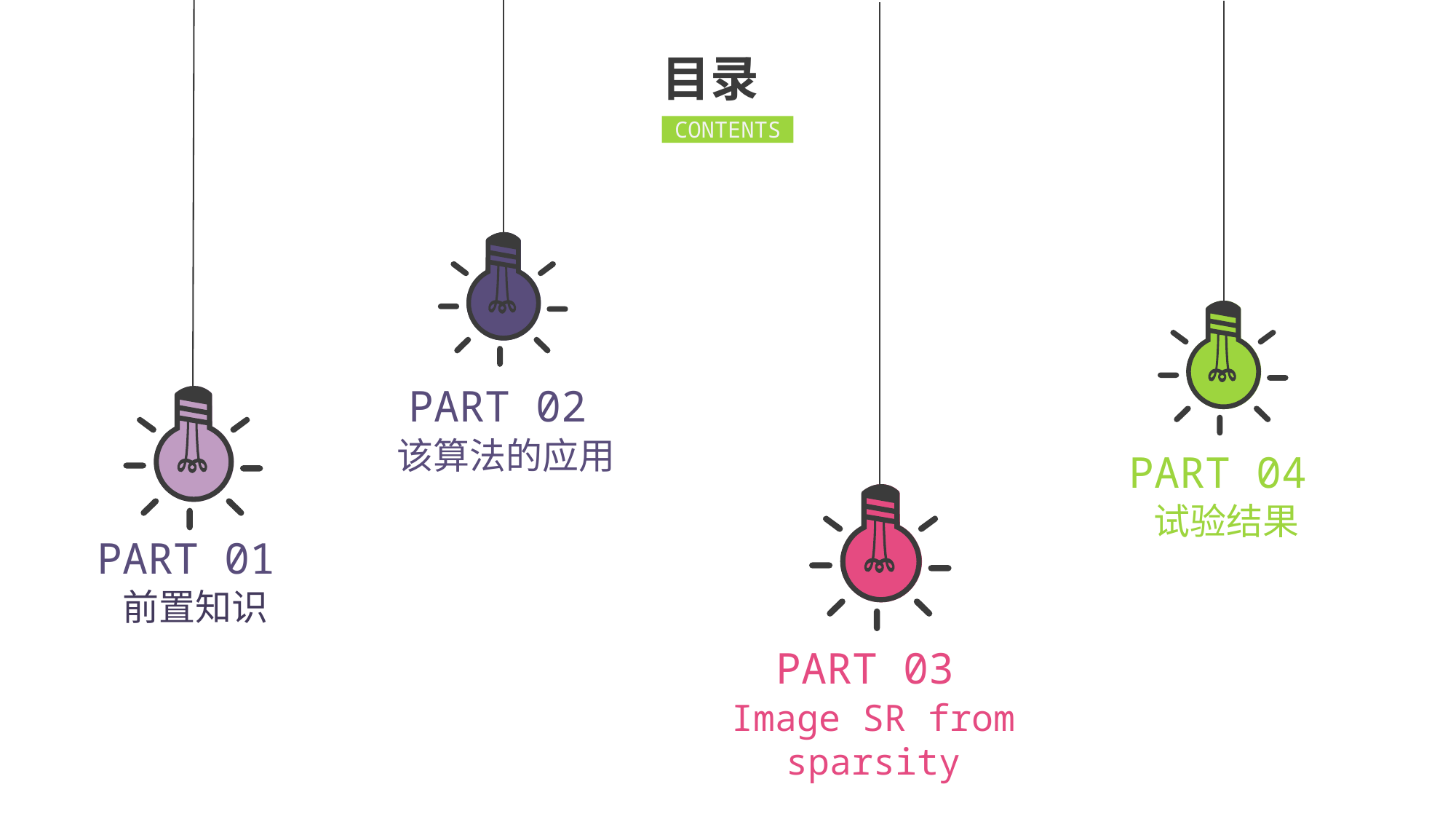

目录
CONTENTS
PART 02
该算法的应用
PART 04
试验结果
PART 01
前置知识
PART 03
Image SR from sparsity